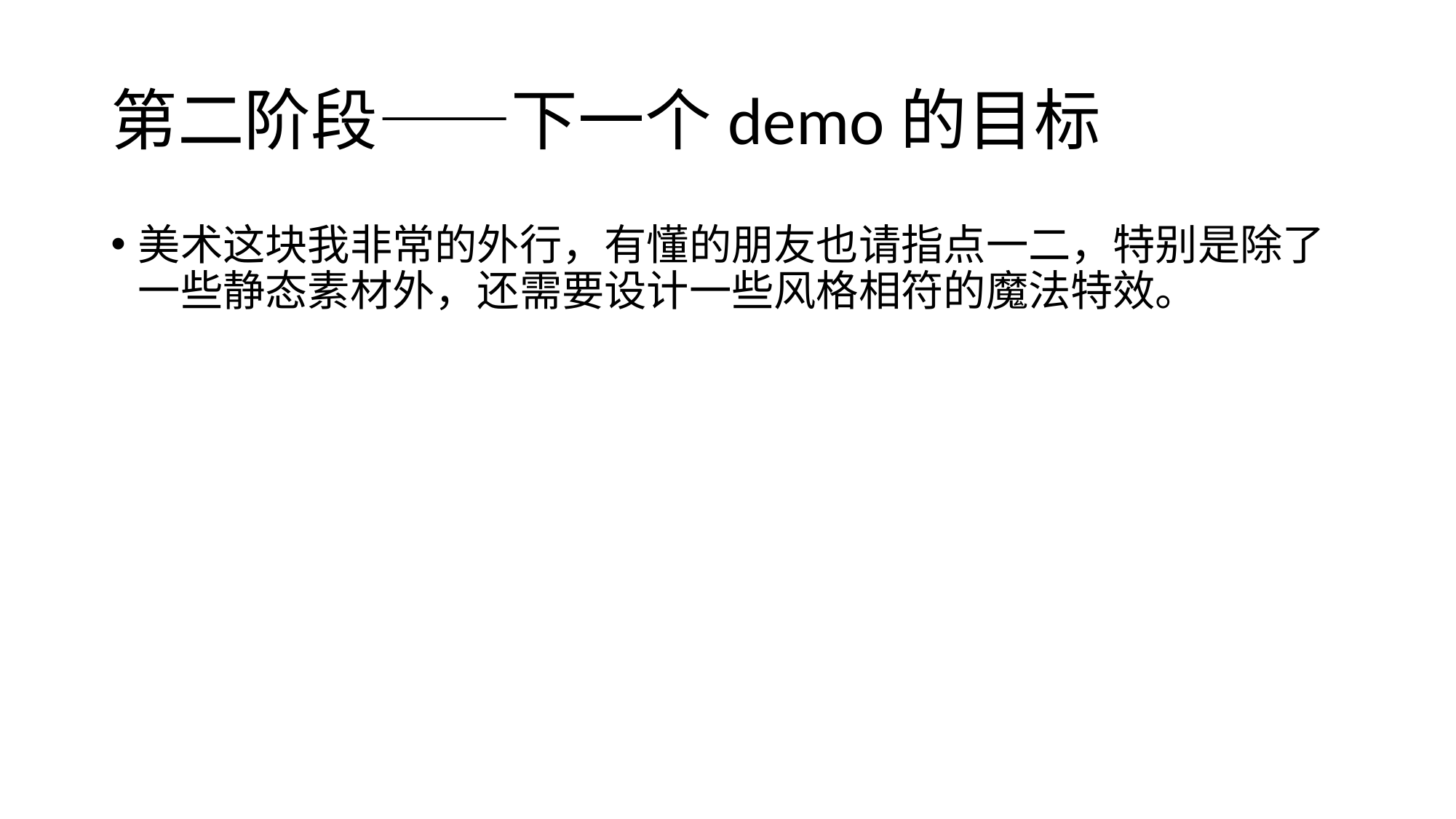

# 第二阶段——下一个demo的目标
美术这块我非常的外行，有懂的朋友也请指点一二，特别是除了一些静态素材外，还需要设计一些风格相符的魔法特效。